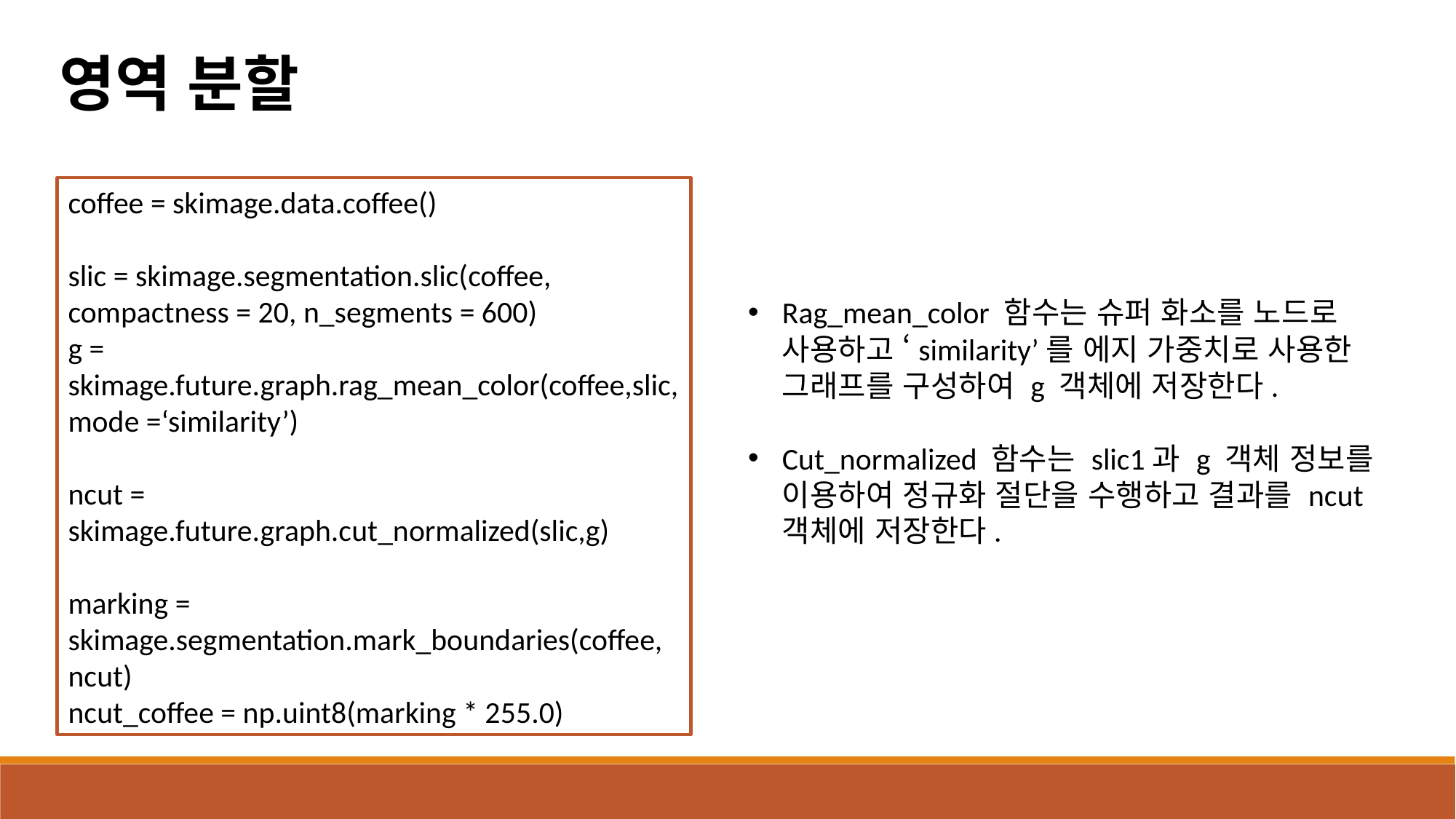

영역 분할
coffee = skimage.data.coffee()

slic = skimage.segmentation.slic(coffee, compactness = 20, n_segments = 600)
g = skimage.future.graph.rag_mean_color(coffee,slic, mode =‘similarity’)

ncut = skimage.future.graph.cut_normalized(slic,g)

marking = skimage.segmentation.mark_boundaries(coffee, ncut)
ncut_coffee = np.uint8(marking * 255.0)
Rag_mean_color 함수는 슈퍼 화소를 노드로 사용하고 ‘similarity’를 에지 가중치로 사용한 그래프를 구성하여 g 객체에 저장한다.

Cut_normalized 함수는 slic1과 g 객체 정보를 이용하여 정규화 절단을 수행하고 결과를 ncut 객체에 저장한다.